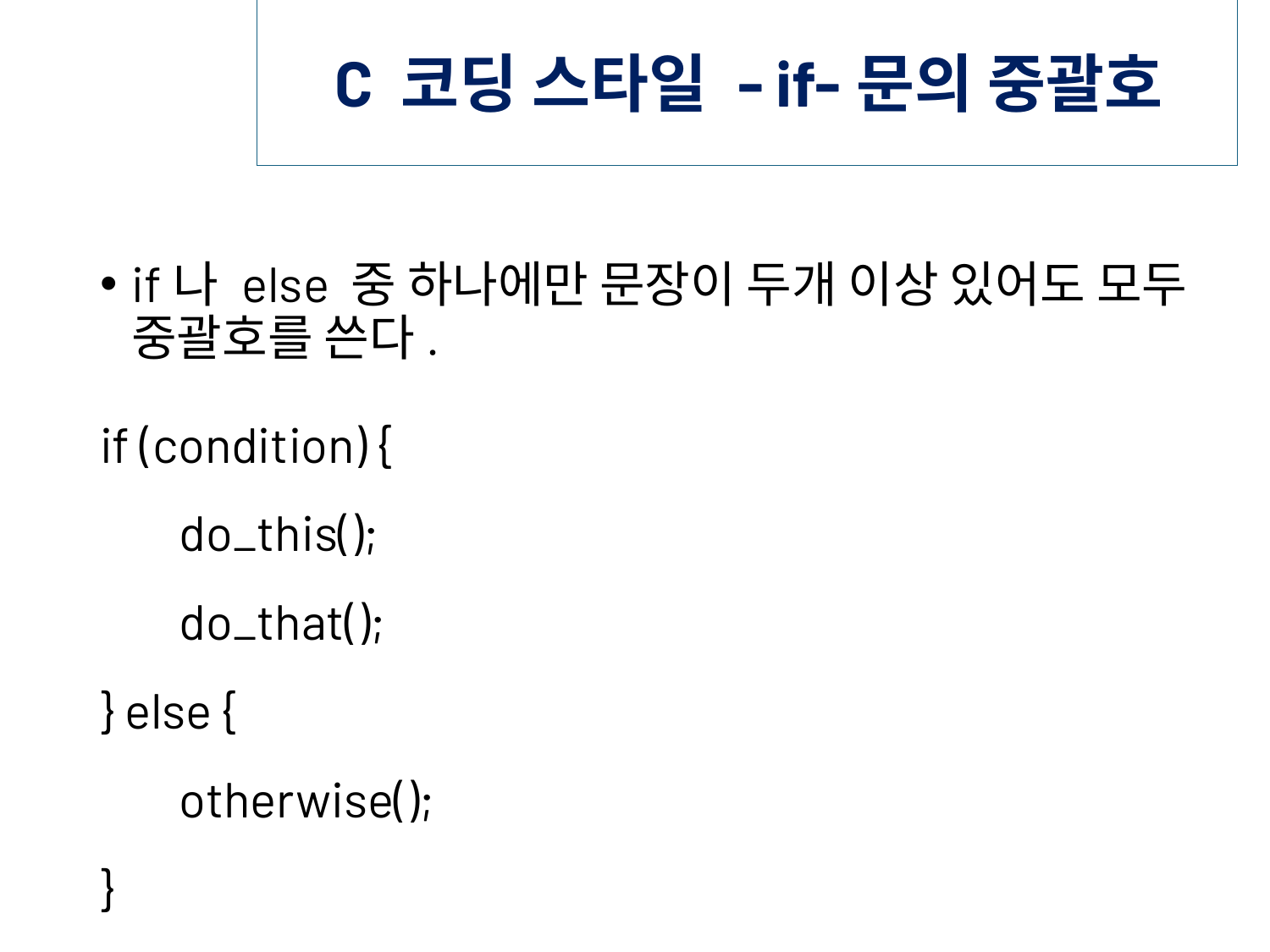

# C 코딩 스타일 - if-문의 중괄호
if나 else 중 하나에만 문장이 두개 이상 있어도 모두 중괄호를 쓴다.
if (condition) {
        do_this();
        do_that();
} else {
        otherwise();
}